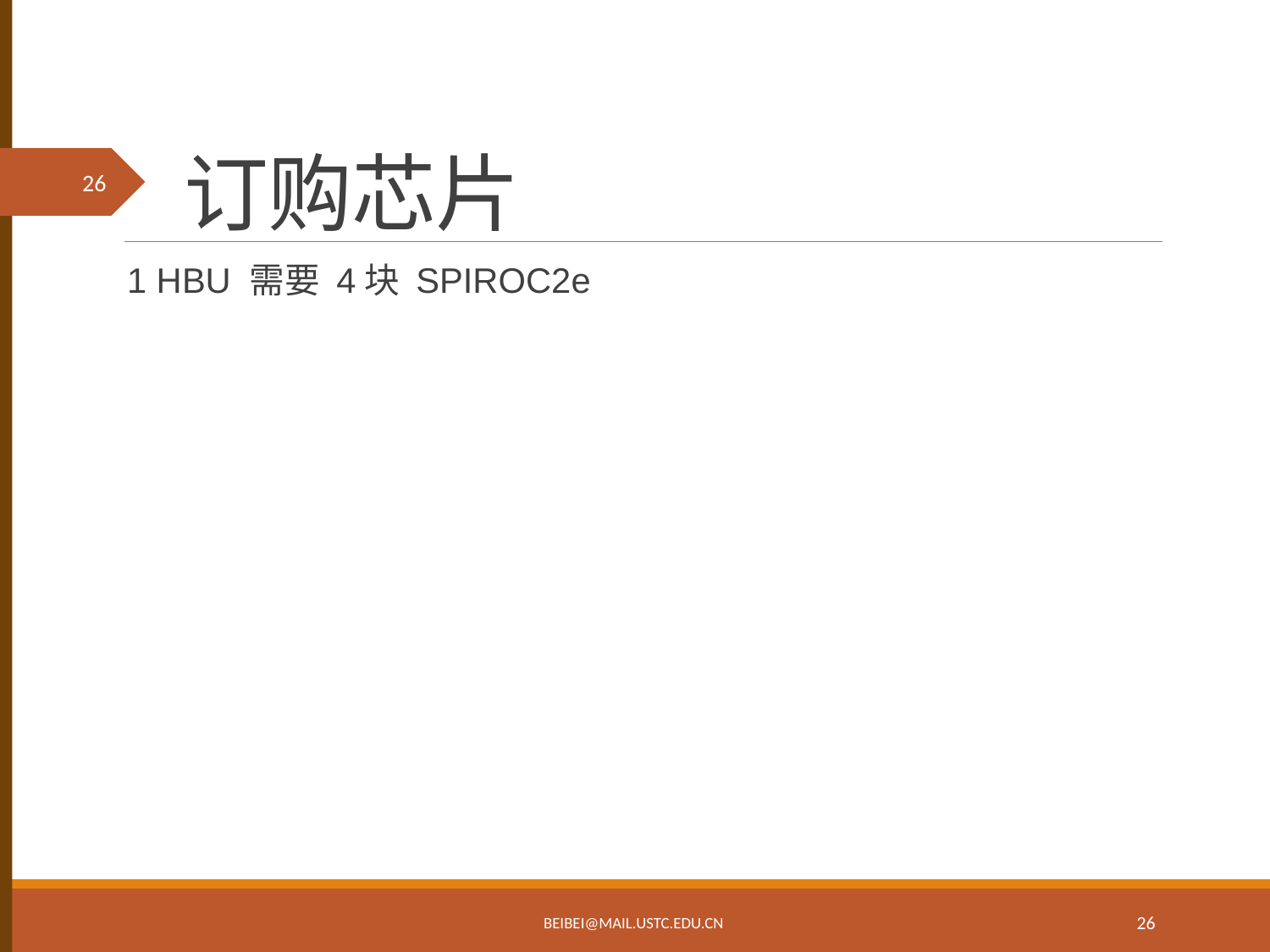

# 订购芯片
1 HBU 需要 4块 SPIROC2e

BEIBEI@MAIL.USTC.EDU.CN
26